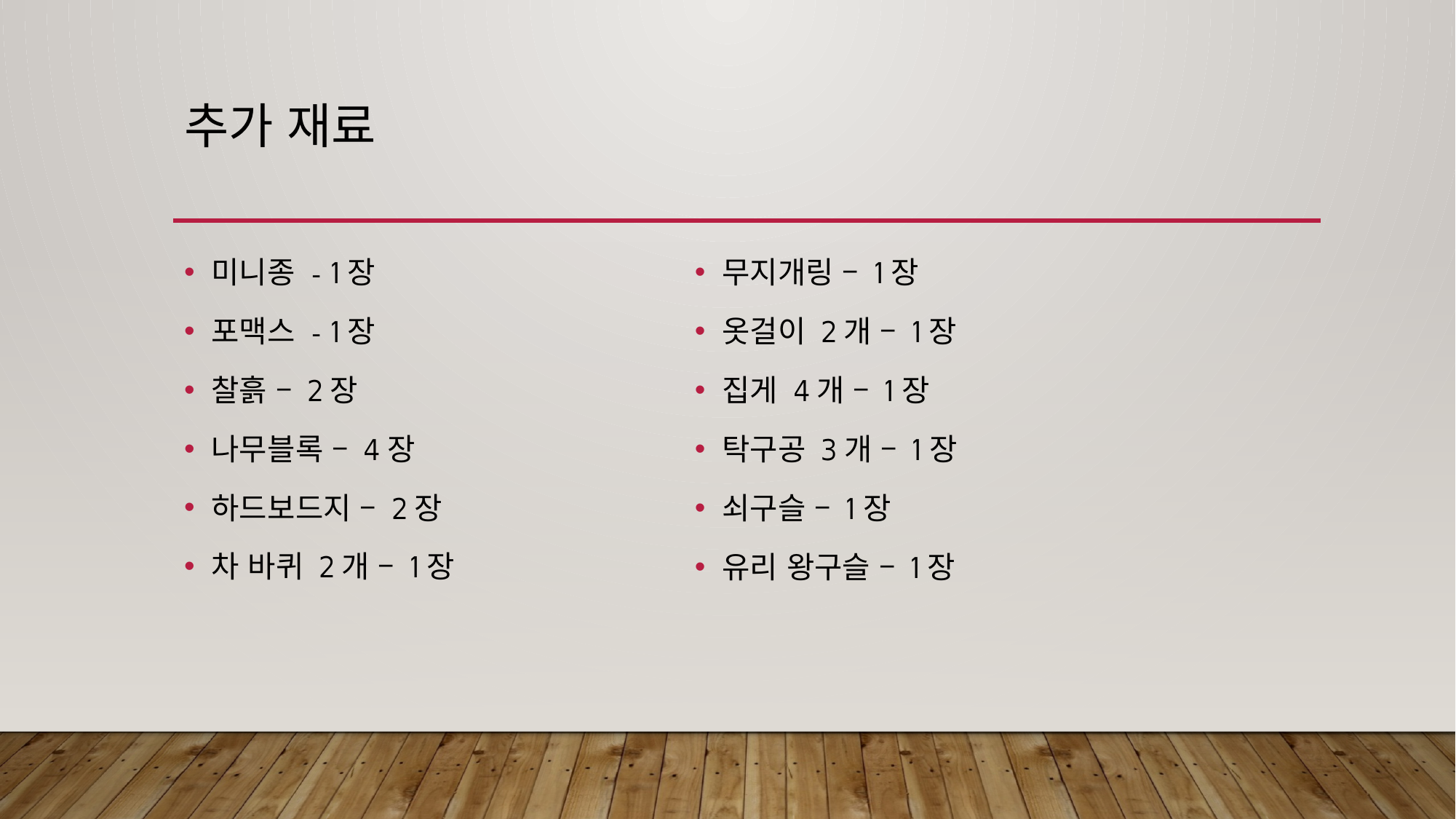

# 추가 재료
무지개링 – 1장
옷걸이 2개 – 1장
집게 4개 – 1장
탁구공 3개 – 1장
쇠구슬 – 1장
유리 왕구슬 – 1장
미니종 - 1장
포맥스 - 1장
찰흙 – 2장
나무블록 – 4장
하드보드지 – 2장
차 바퀴 2개 – 1장